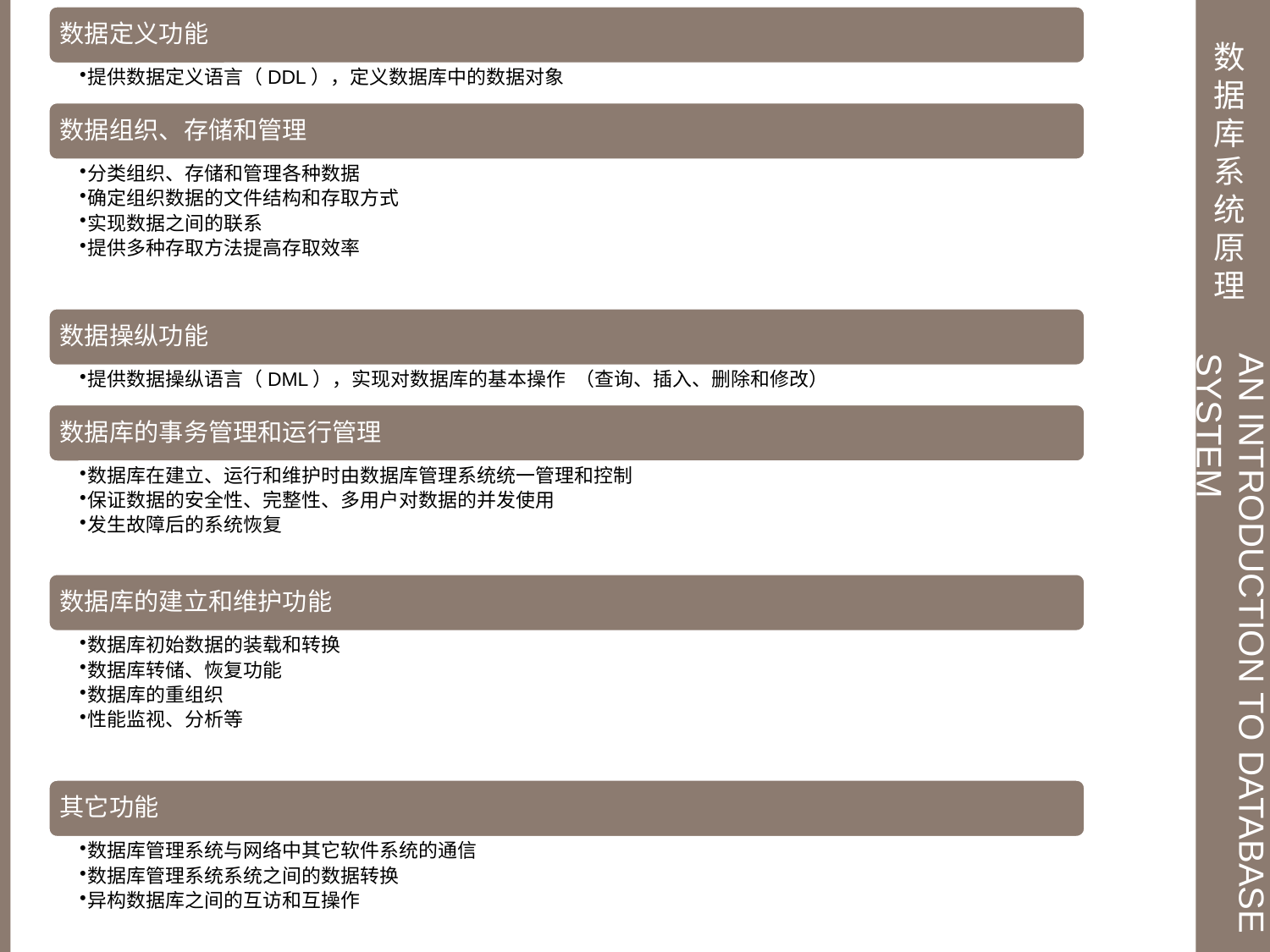

数据定义功能
提供数据定义语言（DDL），定义数据库中的数据对象
数据组织、存储和管理
分类组织、存储和管理各种数据
确定组织数据的文件结构和存取方式
实现数据之间的联系
提供多种存取方法提高存取效率
数据操纵功能
提供数据操纵语言（DML），实现对数据库的基本操作  （查询、插入、删除和修改）
数据库的事务管理和运行管理
数据库在建立、运行和维护时由数据库管理系统统一管理和控制
保证数据的安全性、完整性、多用户对数据的并发使用
发生故障后的系统恢复
数据库的建立和维护功能
数据库初始数据的装载和转换
数据库转储、恢复功能
数据库的重组织
性能监视、分析等
其它功能
数据库管理系统与网络中其它软件系统的通信
数据库管理系统系统之间的数据转换
异构数据库之间的互访和互操作